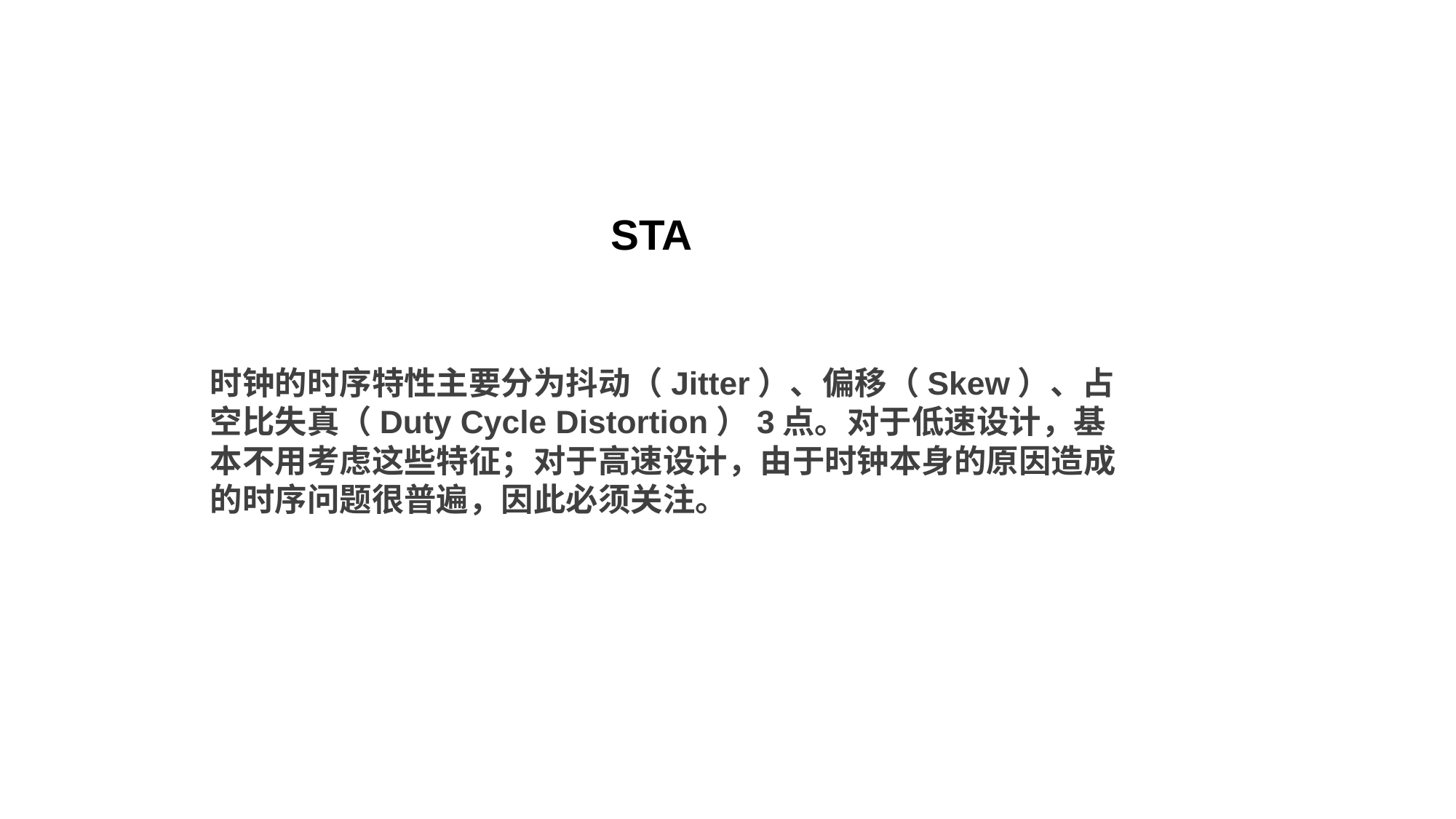

STA
时钟的时序特性主要分为抖动（Jitter）、偏移（Skew）、占空比失真（Duty Cycle Distortion）3点。对于低速设计，基本不用考虑这些特征；对于高速设计，由于时钟本身的原因造成的时序问题很普遍，因此必须关注。